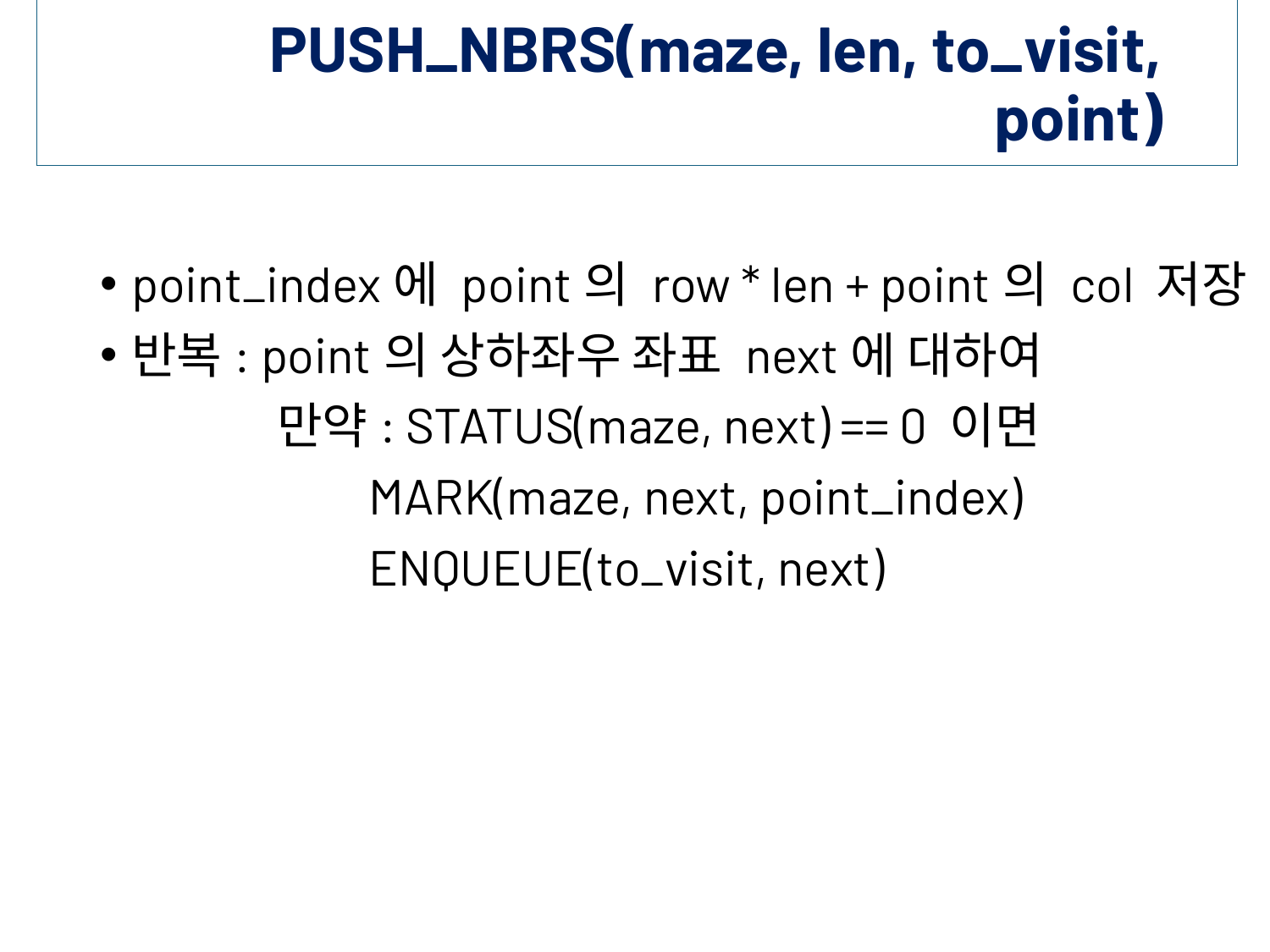

# PUSH_NBRS(maze, len, to_visit, point)
point_index에 point의 row * len + point의 col 저장
반복: point의 상하좌우 좌표 next에 대하여
               만약: STATUS(maze, next) == 0 이면
                           MARK(maze, next, point_index)
                           ENQUEUE(to_visit, next)